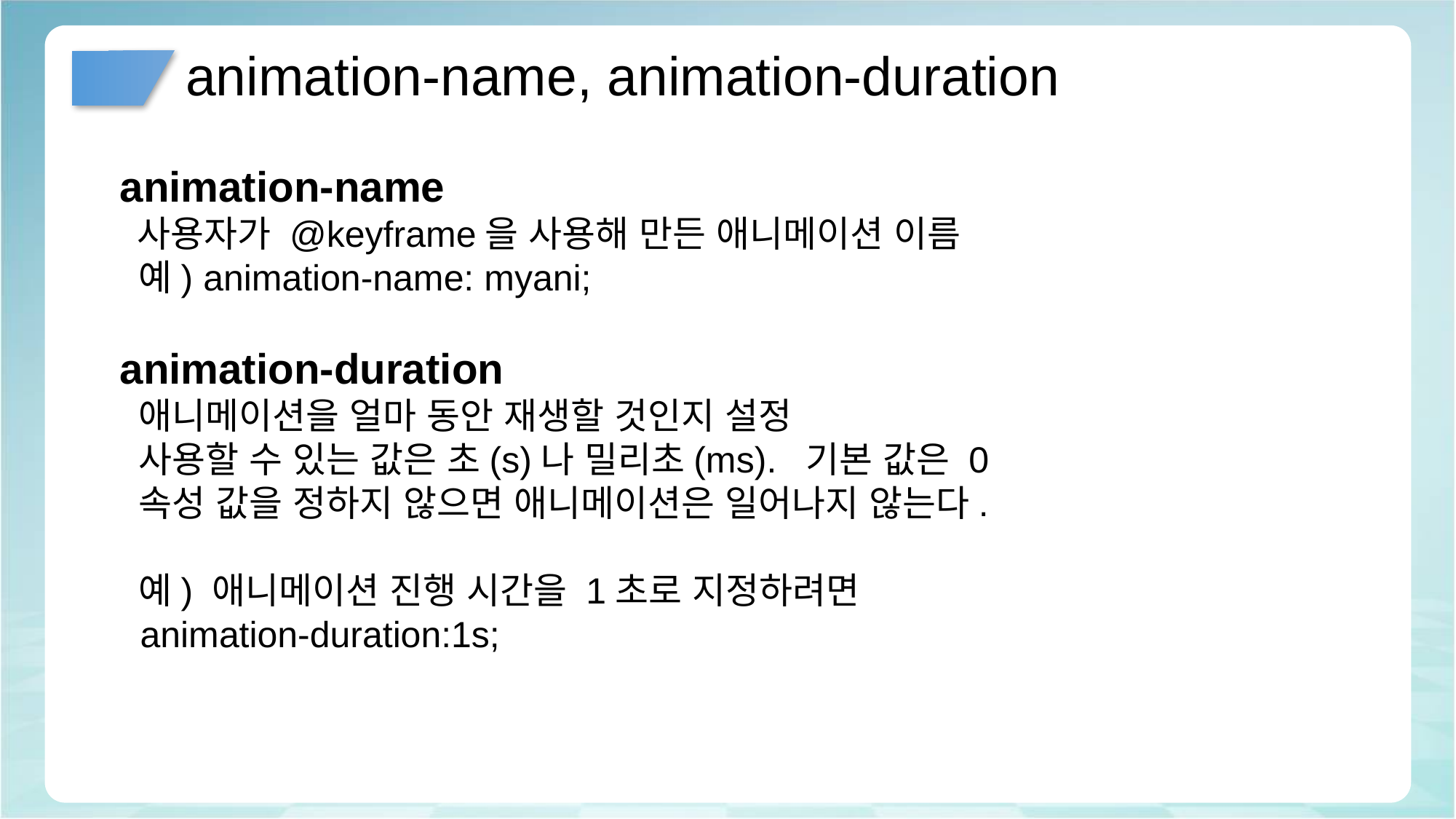

# animation-name, animation-duration
animation-name
 사용자가 @keyframe을 사용해 만든 애니메이션 이름
 예) animation-name: myani;

animation-duration
 애니메이션을 얼마 동안 재생할 것인지 설정
 사용할 수 있는 값은 초(s)나 밀리초(ms).  기본 값은 0
 속성 값을 정하지 않으면 애니메이션은 일어나지 않는다.

 예) 애니메이션 진행 시간을 1초로 지정하려면
  animation-duration:1s;